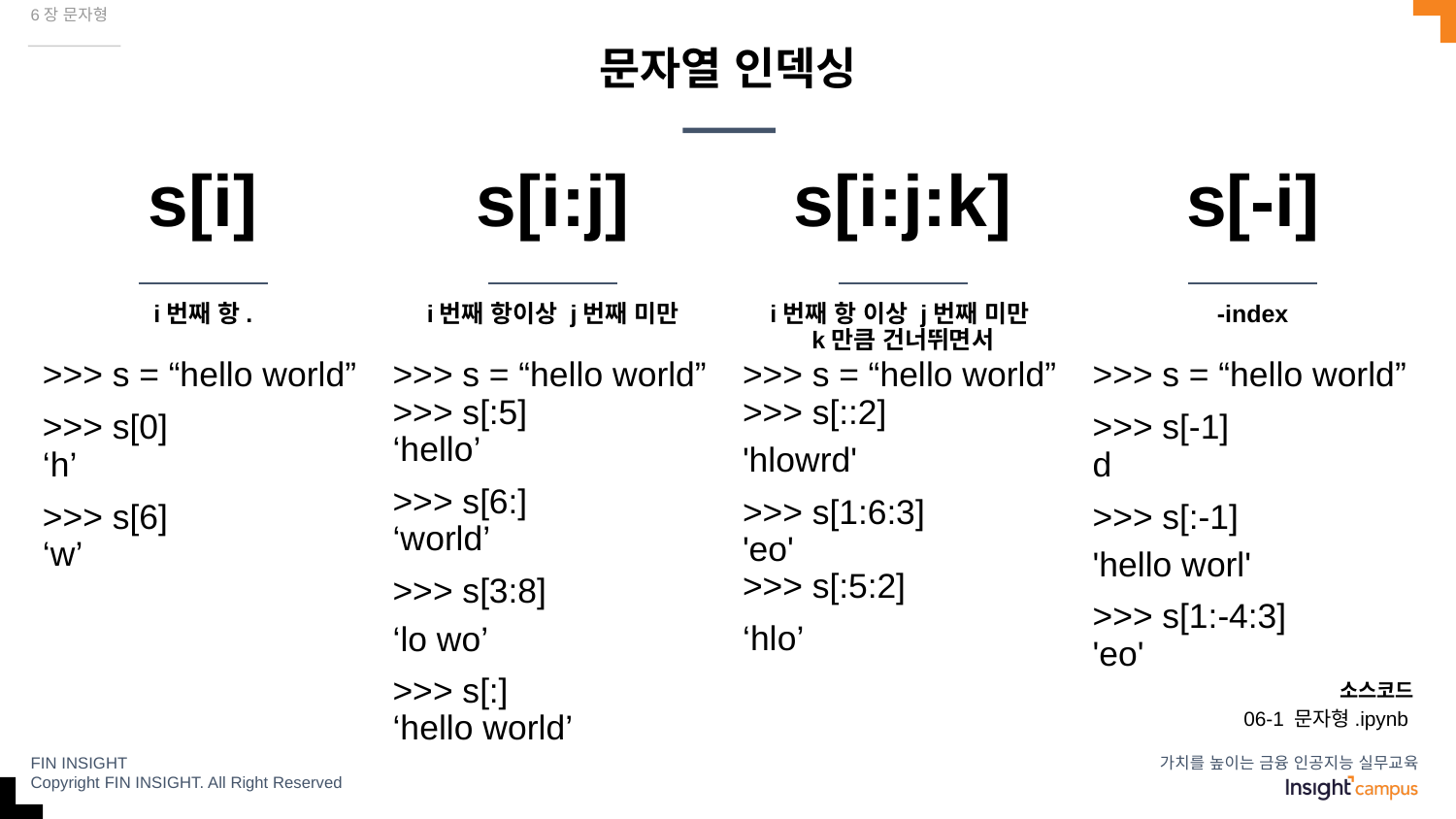

6장 문자형
# 문자열 인덱싱
s[i]
s[i:j]
s[i:j:k]
s[-i]
i번째 항.
i번째 항이상 j번째 미만
i번째 항 이상 j번째 미만
k만큼 건너뛰면서
-index
>>> s = “hello world”
>>> s[0]
‘h’
>>> s[6]
‘w’

>>> s = “hello world”
>>> s[:5]
‘hello’
>>> s[6:]
‘world’
>>> s[3:8]
‘lo wo’
>>> s[:]
‘hello world’
>>> s = “hello world”
>>> s[::2]
'hlowrd'
>>> s[1:6:3]
'eo'
>>> s[:5:2]
‘hlo’

>>> s = “hello world”
>>> s[-1]
d
>>> s[:-1]
'hello worl'
>>> s[1:-4:3]
'eo'
소스코드
06-1 문자형.ipynb